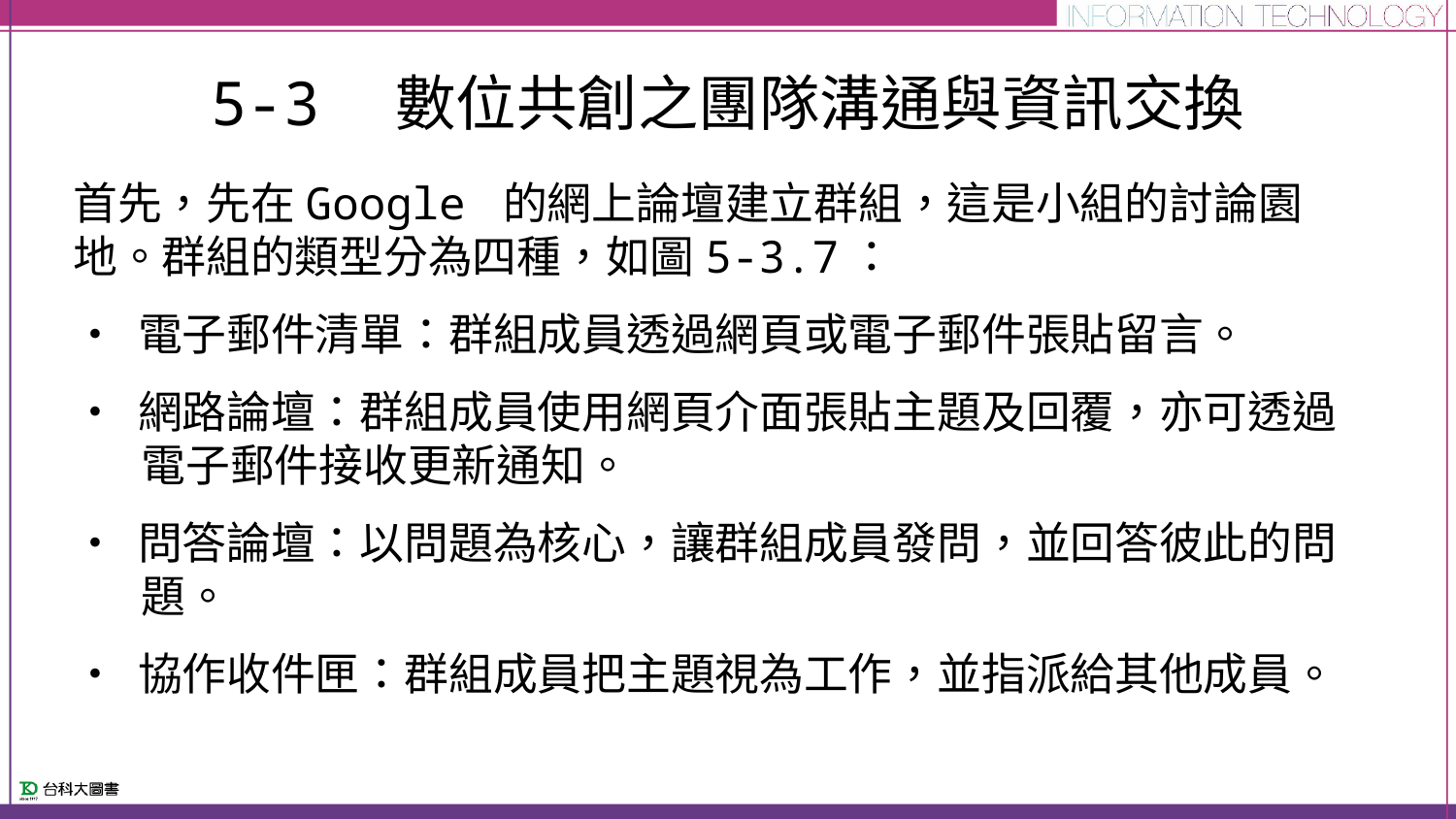

# 5-3　數位共創之團隊溝通與資訊交換
首先，先在Google 的網上論壇建立群組，這是小組的討論園地。群組的類型分為四種，如圖5-3.7：
• 電子郵件清單：群組成員透過網頁或電子郵件張貼留言。
• 網路論壇：群組成員使用網頁介面張貼主題及回覆，亦可透過電子郵件接收更新通知。
• 問答論壇：以問題為核心，讓群組成員發問，並回答彼此的問題。
• 協作收件匣：群組成員把主題視為工作，並指派給其他成員。